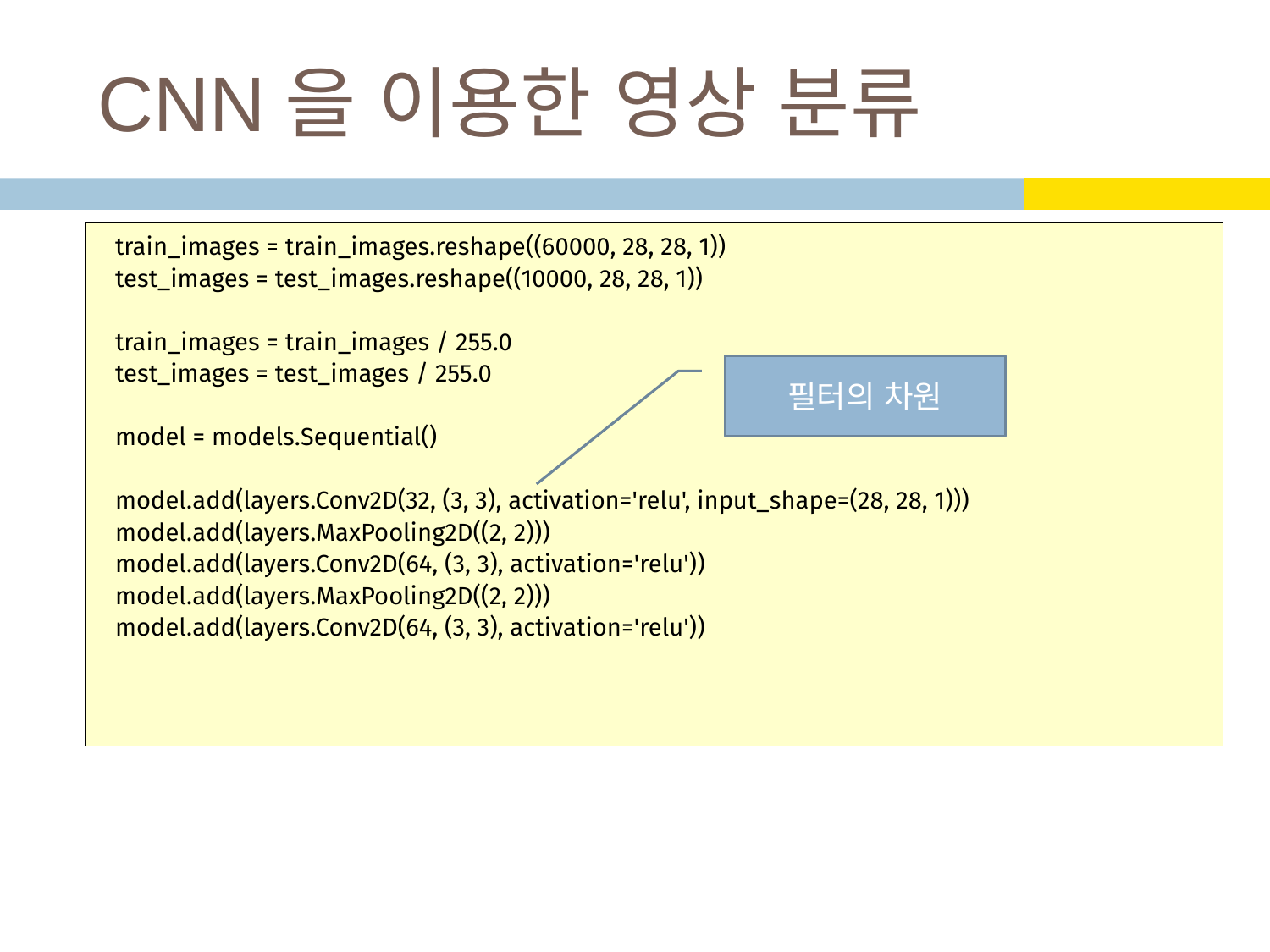

# CNN을 이용한 영상 분류
train_images = train_images.reshape((60000, 28, 28, 1))
test_images = test_images.reshape((10000, 28, 28, 1))

train_images = train_images / 255.0
test_images = test_images / 255.0

model = models.Sequential()

model.add(layers.Conv2D(32, (3, 3), activation='relu', input_shape=(28, 28, 1)))
model.add(layers.MaxPooling2D((2, 2)))
model.add(layers.Conv2D(64, (3, 3), activation='relu'))
model.add(layers.MaxPooling2D((2, 2)))
model.add(layers.Conv2D(64, (3, 3), activation='relu'))
필터의 차원